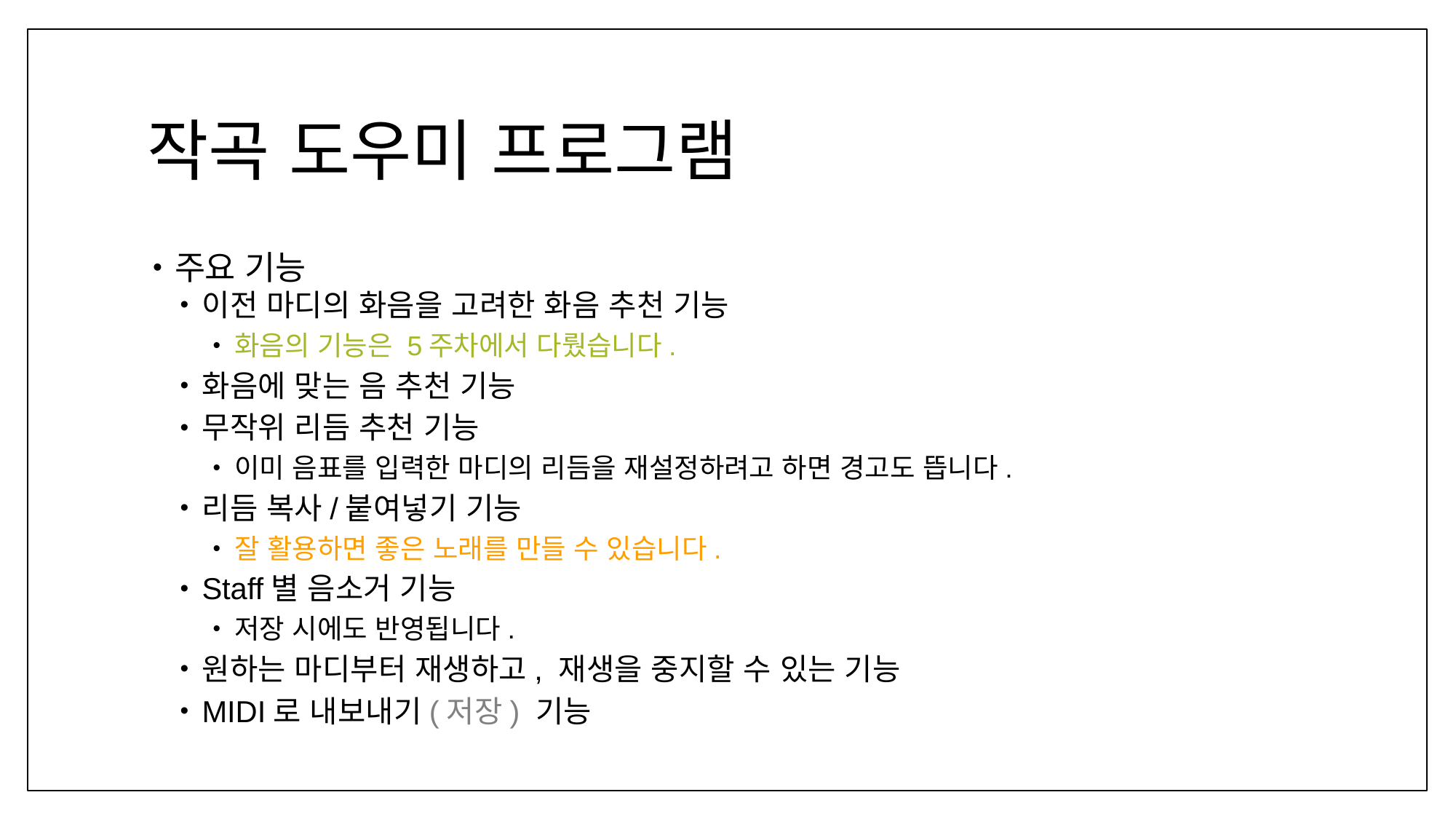

# 작곡 도우미 프로그램
주요 기능
이전 마디의 화음을 고려한 화음 추천 기능
화음의 기능은 5주차에서 다뤘습니다.
화음에 맞는 음 추천 기능
무작위 리듬 추천 기능
이미 음표를 입력한 마디의 리듬을 재설정하려고 하면 경고도 뜹니다.
리듬 복사/붙여넣기 기능
잘 활용하면 좋은 노래를 만들 수 있습니다.
Staff별 음소거 기능
저장 시에도 반영됩니다.
원하는 마디부터 재생하고, 재생을 중지할 수 있는 기능
MIDI로 내보내기(저장) 기능